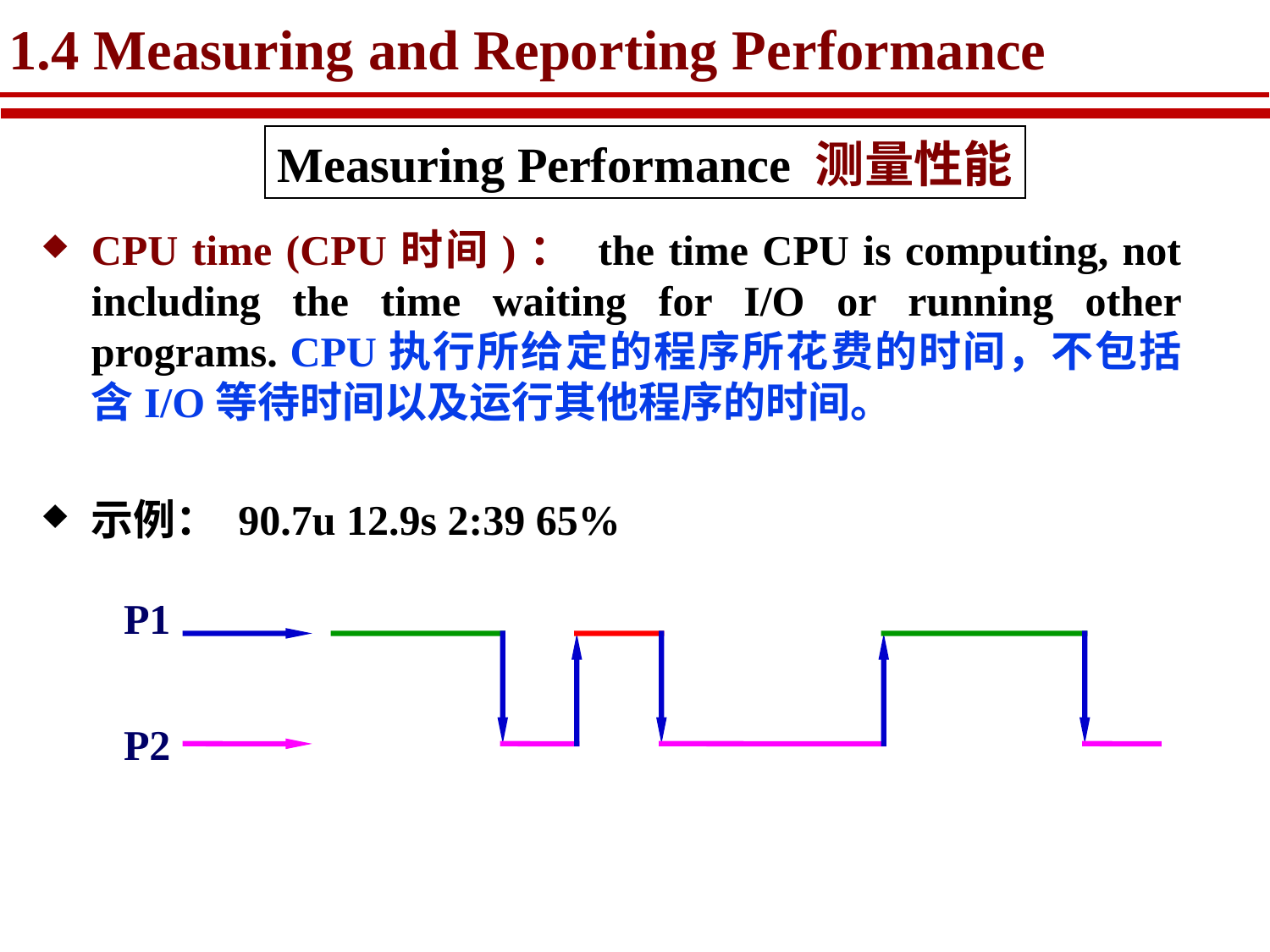

# 1.4 Measuring and Reporting Performance
Measuring Performance 测量性能
CPU time (CPU时间)： the time CPU is computing, not including the time waiting for I/O or running other programs. CPU执行所给定的程序所花费的时间，不包括含I/O等待时间以及运行其他程序的时间。

示例： 90.7u 12.9s 2:39 65%

P1

P2